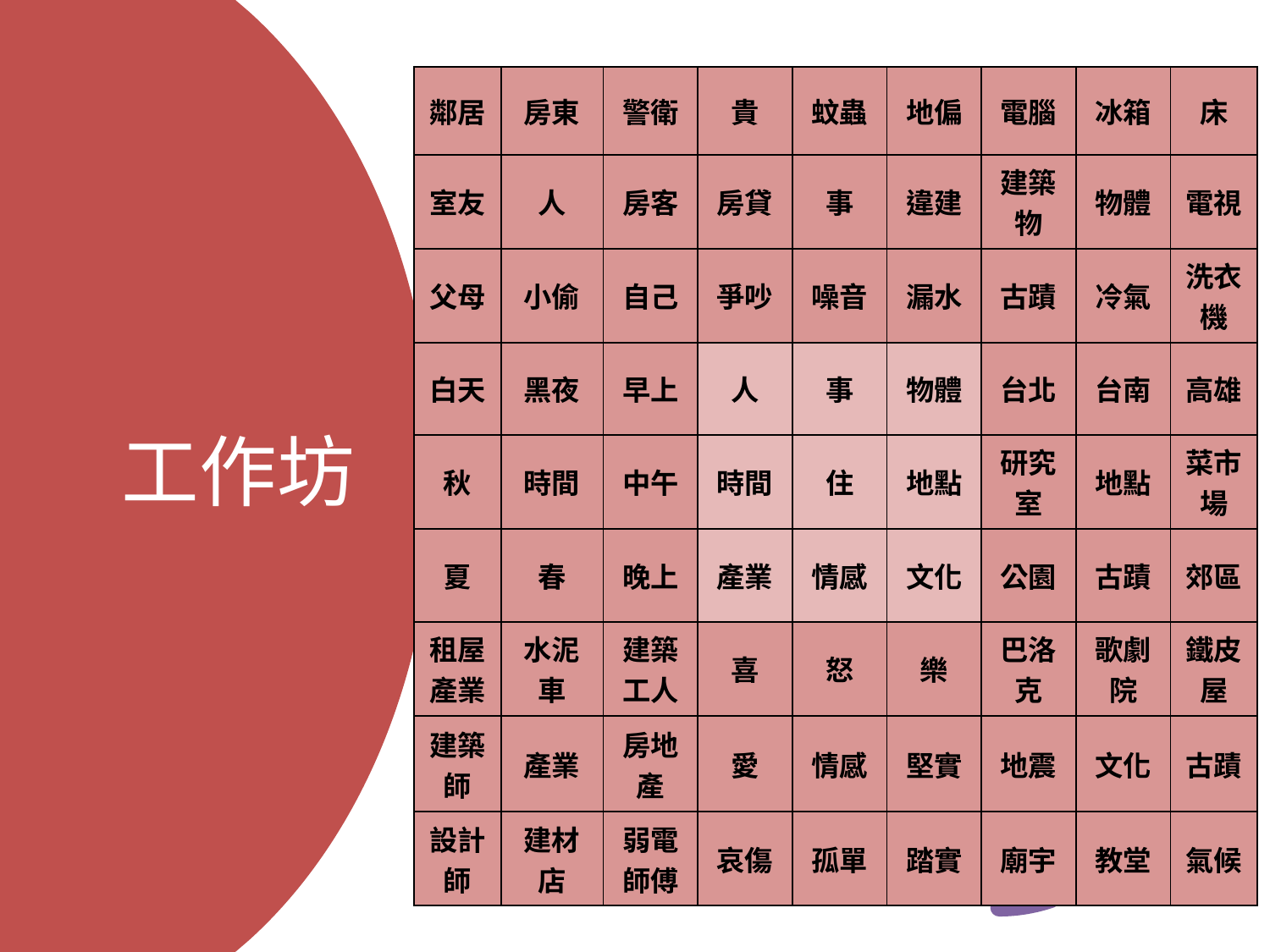

| 鄰居 | 房東 | 警衛 | 貴 | 蚊蟲 | 地偏 | 電腦 | 冰箱 | 床 |
| --- | --- | --- | --- | --- | --- | --- | --- | --- |
| 室友 | 人 | 房客 | 房貸 | 事 | 違建 | 建築物 | 物體 | 電視 |
| 父母 | 小偷 | 自己 | 爭吵 | 噪音 | 漏水 | 古蹟 | 冷氣 | 洗衣機 |
| 白天 | 黑夜 | 早上 | 人 | 事 | 物體 | 台北 | 台南 | 高雄 |
| 秋 | 時間 | 中午 | 時間 | 住 | 地點 | 研究室 | 地點 | 菜市場 |
| 夏 | 春 | 晚上 | 產業 | 情感 | 文化 | 公園 | 古蹟 | 郊區 |
| 租屋產業 | 水泥車 | 建築工人 | 喜 | 怒 | 樂 | 巴洛克 | 歌劇院 | 鐵皮屋 |
| 建築師 | 產業 | 房地產 | 愛 | 情感 | 堅實 | 地震 | 文化 | 古蹟 |
| 設計師 | 建材店 | 弱電師傅 | 哀傷 | 孤單 | 踏實 | 廟宇 | 教堂 | 氣候 |
# 工作坊